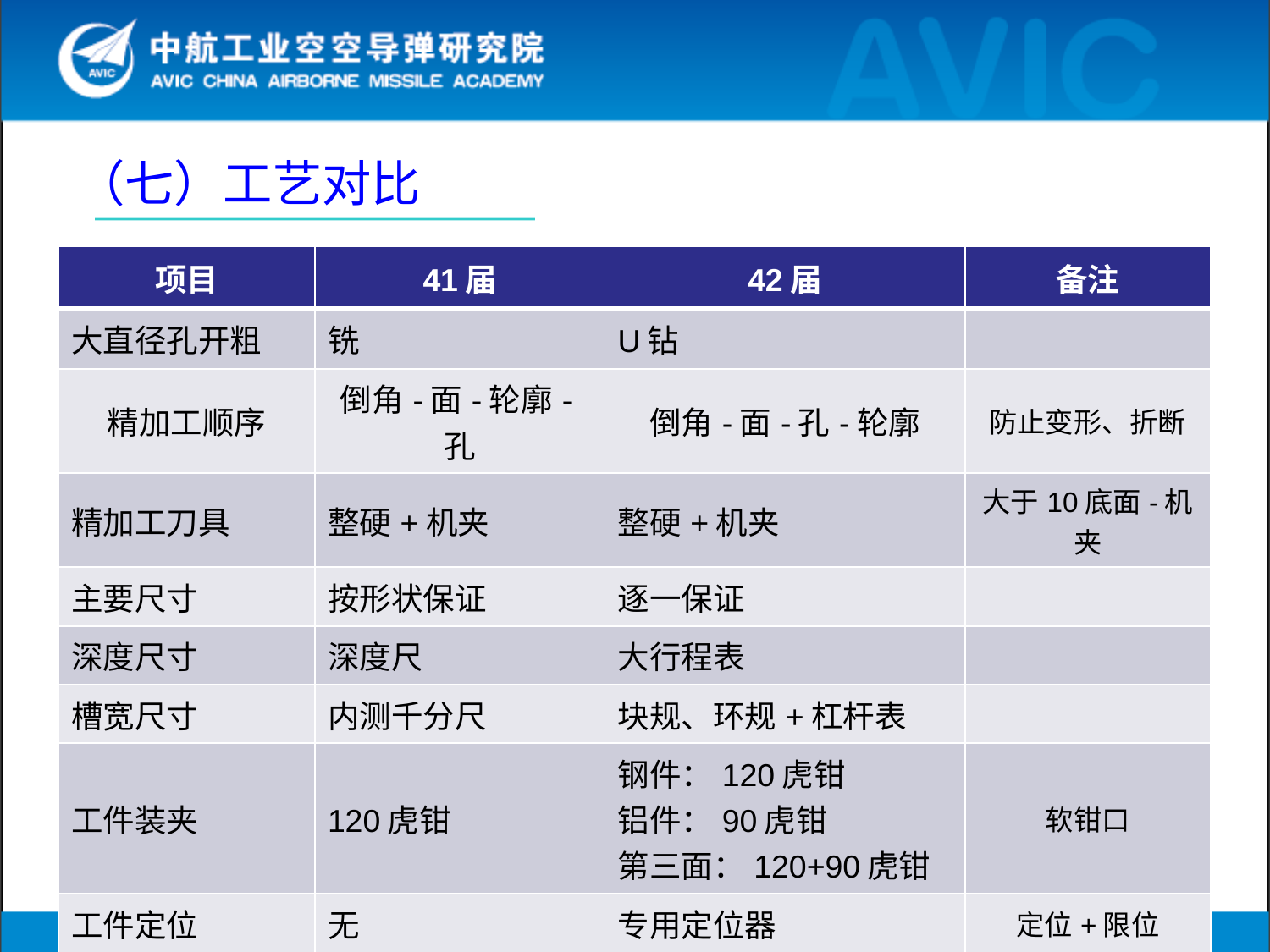

（七）工艺对比

| 项目 | 41届 | 42届 | 备注 |
| --- | --- | --- | --- |
| 大直径孔开粗 | 铣 | U钻 |  |
| 精加工顺序 | 倒角-面-轮廓-孔 | 倒角-面-孔-轮廓 | 防止变形、折断 |
| 精加工刀具 | 整硬+机夹 | 整硬+机夹 | 大于10底面-机夹 |
| 主要尺寸 | 按形状保证 | 逐一保证 |  |
| 深度尺寸 | 深度尺 | 大行程表 |  |
| 槽宽尺寸 | 内测千分尺 | 块规、环规+杠杆表 |  |
| 工件装夹 | 120虎钳 | 钢件：120虎钳 铝件：90虎钳 第三面：120+90虎钳 | 软钳口 |
| 工件定位 | 无 | 专用定位器 | 定位+限位 |
| 机床倒角 | 10X90° | （6-10）X90° | 减小手工倒角量 |
| 手工倒角 | 锉刀+三角刮刀 | 锉刀+三角刮刀 |  |